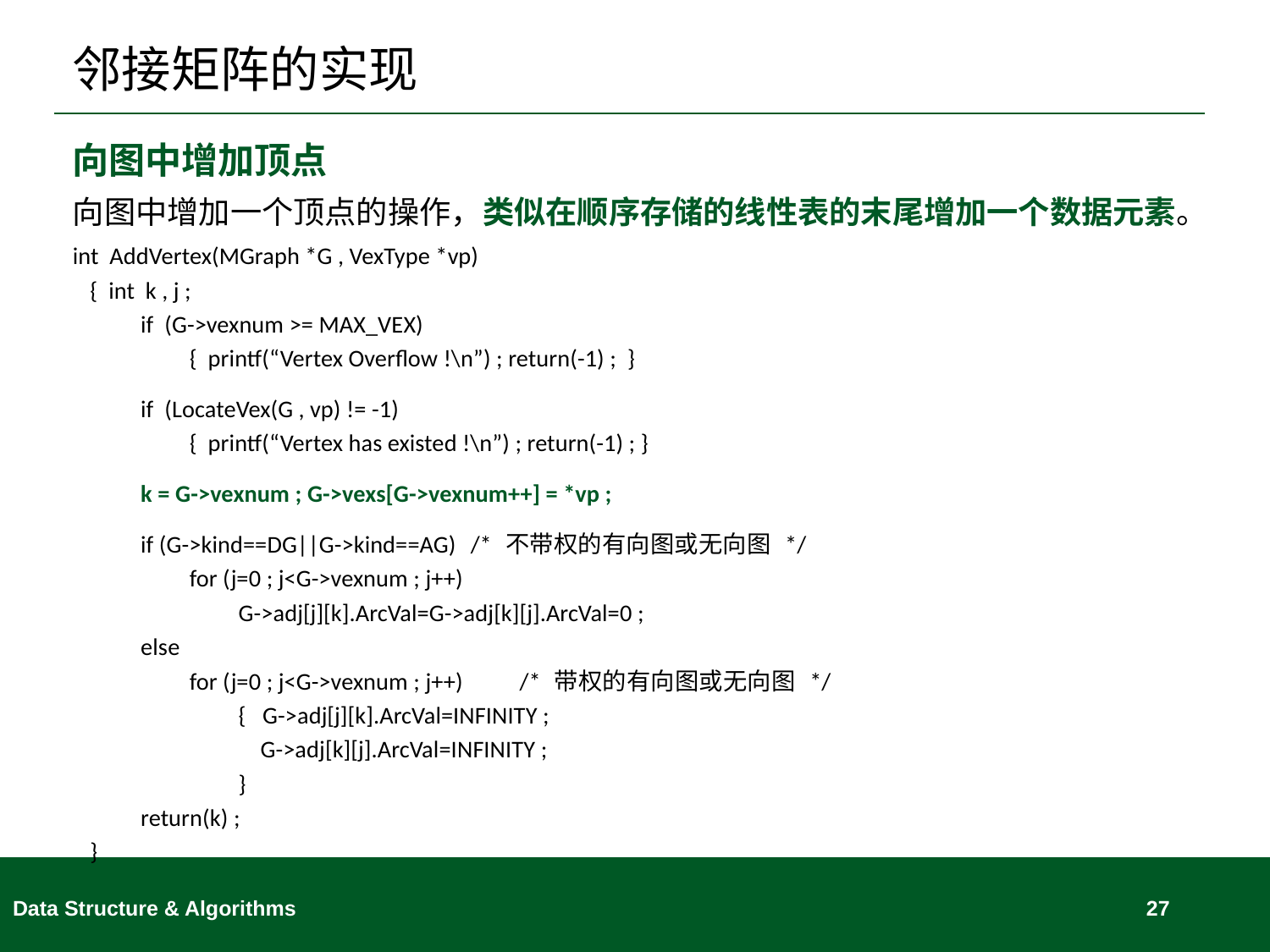

# 邻接矩阵的实现
向图中增加顶点
向图中增加一个顶点的操作，类似在顺序存储的线性表的末尾增加一个数据元素。
int  AddVertex(MGraph *G , VexType *vp)
{  int  k , j ;
if  (G->vexnum >= MAX_VEX)
{  printf(“Vertex Overflow !\n”) ; return(-1) ;  }

if  (LocateVex(G , vp) != -1)
{  printf(“Vertex has existed !\n”) ; return(-1) ; }

k = G->vexnum ; G->vexs[G->vexnum++] = *vp ;

if (G->kind==DG||G->kind==AG) 	/*  不带权的有向图或无向图  */
for (j=0 ; j<G->vexnum ; j++)
G->adj[j][k].ArcVal=G->adj[k][j].ArcVal=0 ;
else
for (j=0 ; j<G->vexnum ; j++)   	/*  带权的有向图或无向图  */
{   G->adj[j][k].ArcVal=INFINITY ;
    G->adj[k][j].ArcVal=INFINITY ;
}
return(k) ;
}
Data Structure & Algorithms
27